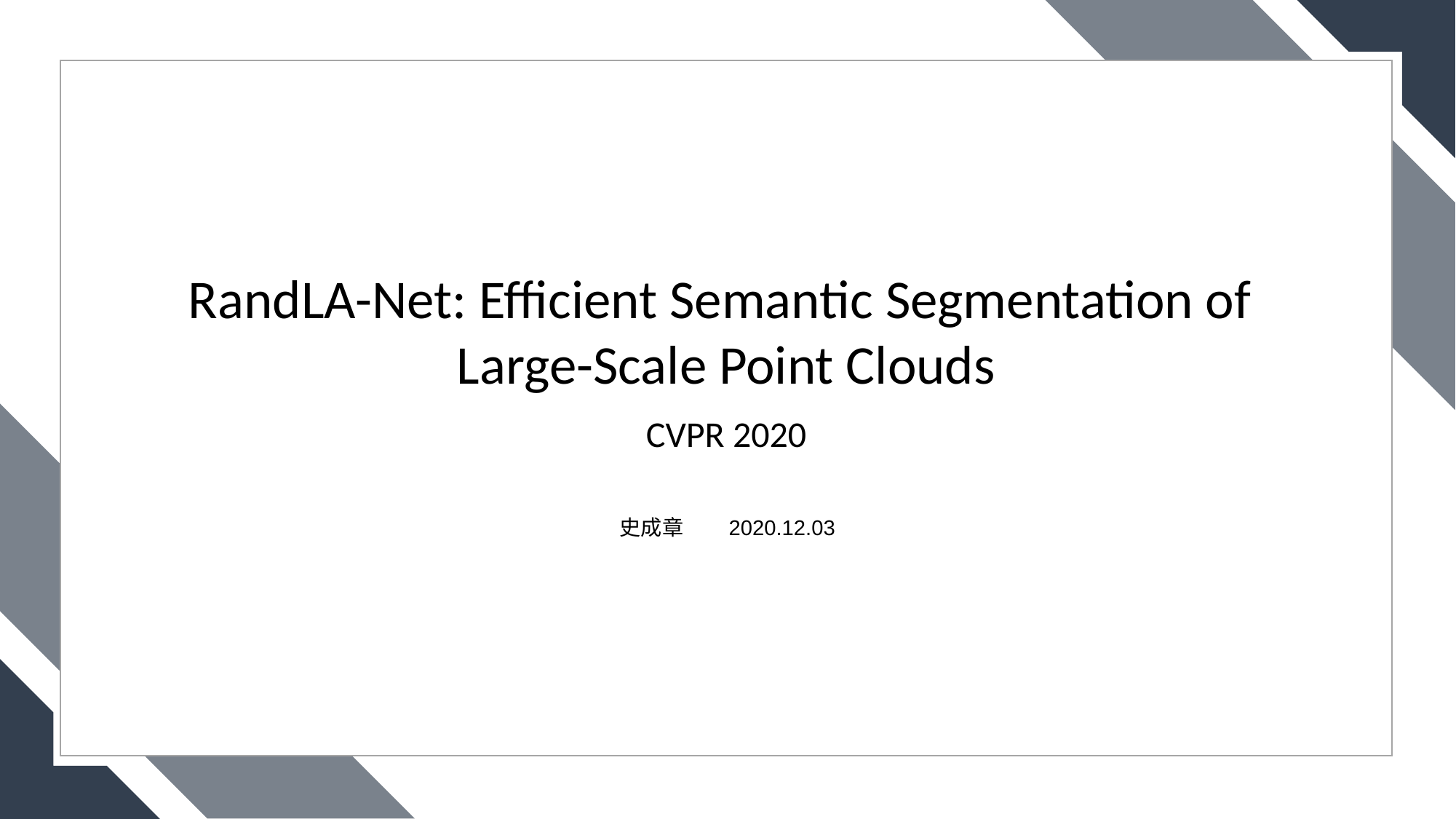

RandLA-Net: Efficient Semantic Segmentation of
Large-Scale Point Clouds

CVPR 2020
史成章	2020.12.03